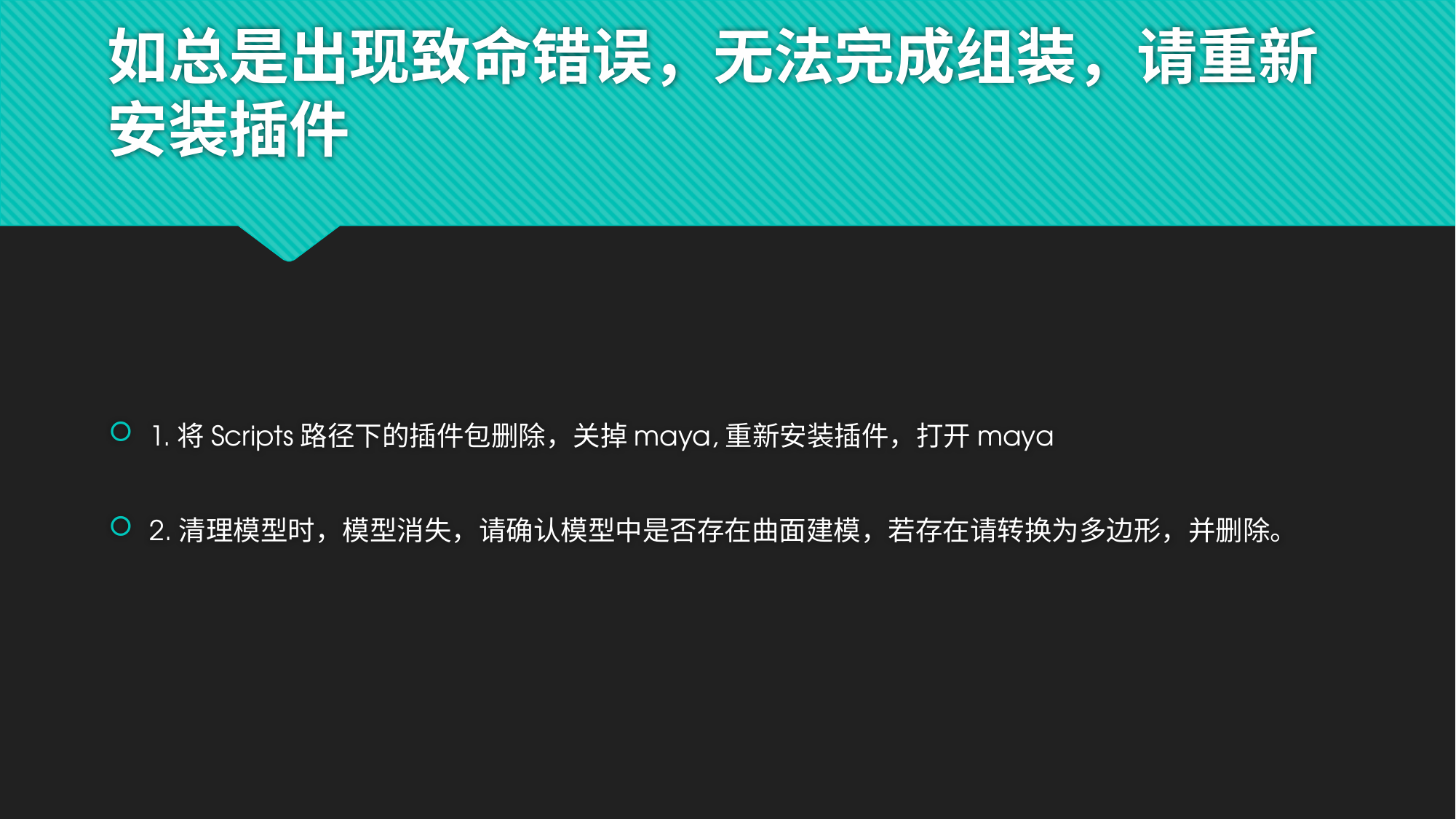

# 如总是出现致命错误，无法完成组装，请重新安装插件
1.将Scripts路径下的插件包删除，关掉maya,重新安装插件，打开maya

2.清理模型时，模型消失，请确认模型中是否存在曲面建模，若存在请转换为多边形，并删除。